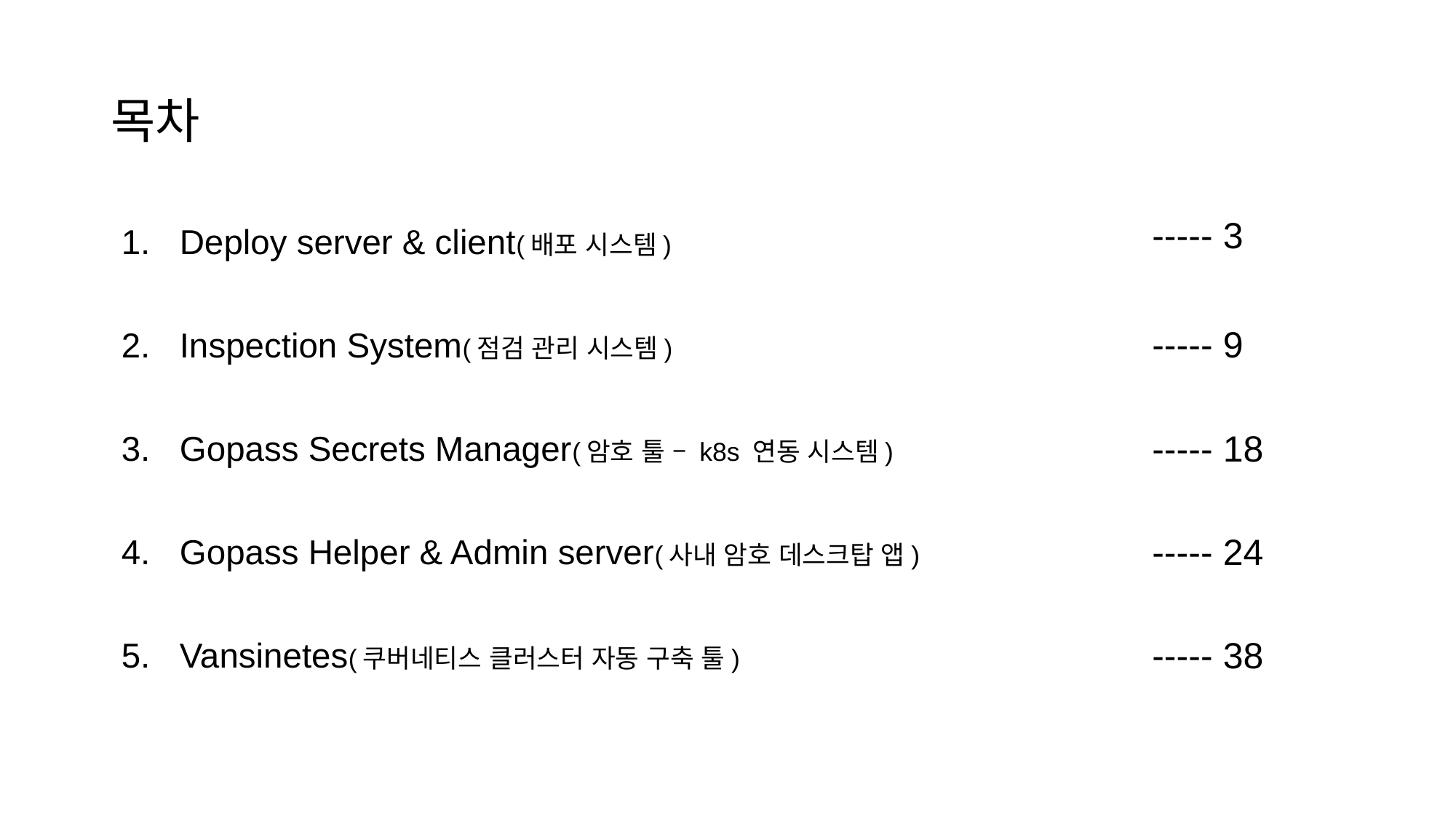

# 목차
----- 3

----- 9

----- 18

----- 24

----- 38
Deploy server & client(배포 시스템)

Inspection System(점검 관리 시스템)

Gopass Secrets Manager(암호 툴 – k8s 연동 시스템)

Gopass Helper & Admin server(사내 암호 데스크탑 앱)

Vansinetes(쿠버네티스 클러스터 자동 구축 툴)